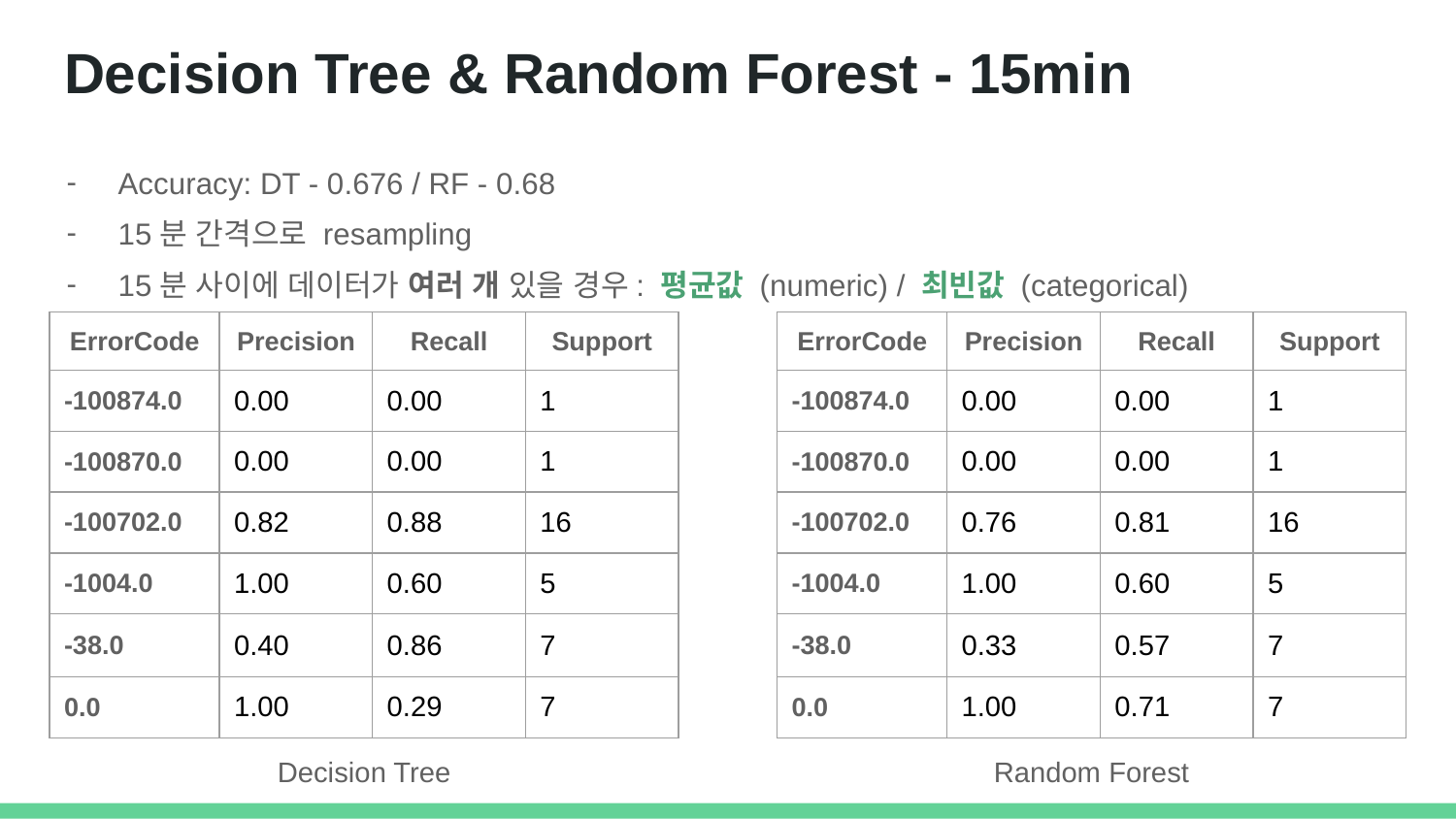

# Decision Tree & Random Forest - 15min
Accuracy: DT - 0.676 / RF - 0.68
15분 간격으로 resampling
15분 사이에 데이터가 여러 개 있을 경우: 평균값 (numeric) / 최빈값 (categorical)

| ErrorCode | Precision | Recall | Support |
| --- | --- | --- | --- |
| -100874.0 | 0.00 | 0.00 | 1 |
| -100870.0 | 0.00 | 0.00 | 1 |
| -100702.0 | 0.82 | 0.88 | 16 |
| -1004.0 | 1.00 | 0.60 | 5 |
| -38.0 | 0.40 | 0.86 | 7 |
| 0.0 | 1.00 | 0.29 | 7 |
| ErrorCode | Precision | Recall | Support |
| --- | --- | --- | --- |
| -100874.0 | 0.00 | 0.00 | 1 |
| -100870.0 | 0.00 | 0.00 | 1 |
| -100702.0 | 0.76 | 0.81 | 16 |
| -1004.0 | 1.00 | 0.60 | 5 |
| -38.0 | 0.33 | 0.57 | 7 |
| 0.0 | 1.00 | 0.71 | 7 |
Decision Tree
Random Forest